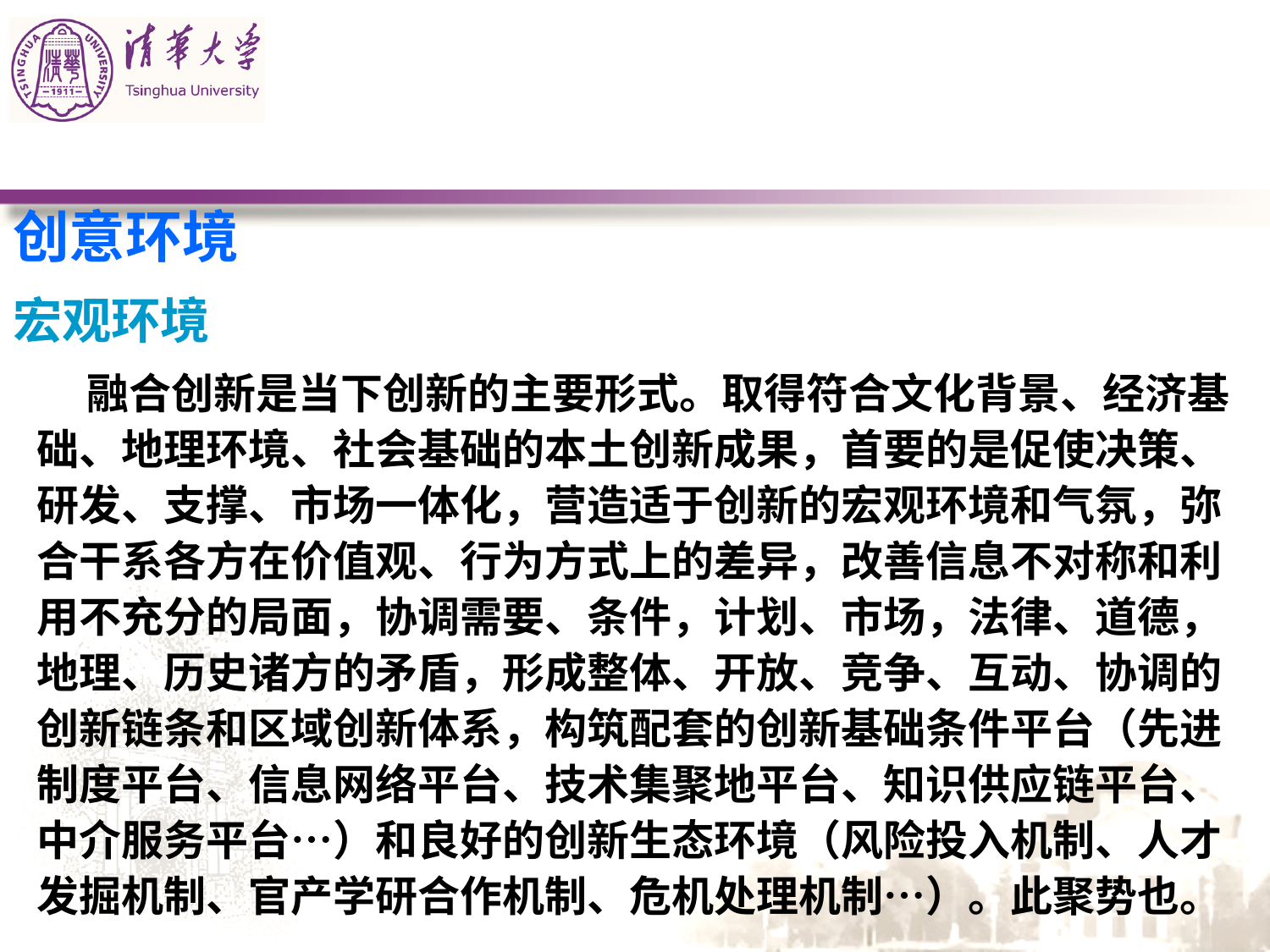

#
创意环境
宏观环境
     融合创新是当下创新的主要形式。取得符合文化背景、经济基础、地理环境、社会基础的本土创新成果，首要的是促使决策、研发、支撑、市场一体化，营造适于创新的宏观环境和气氛，弥合干系各方在价值观、行为方式上的差异，改善信息不对称和利用不充分的局面，协调需要、条件，计划、市场，法律、道德，地理、历史诸方的矛盾，形成整体、开放、竞争、互动、协调的创新链条和区域创新体系，构筑配套的创新基础条件平台（先进制度平台、信息网络平台、技术集聚地平台、知识供应链平台、中介服务平台…）和良好的创新生态环境（风险投入机制、人才发掘机制、官产学研合作机制、危机处理机制…）。此聚势也。